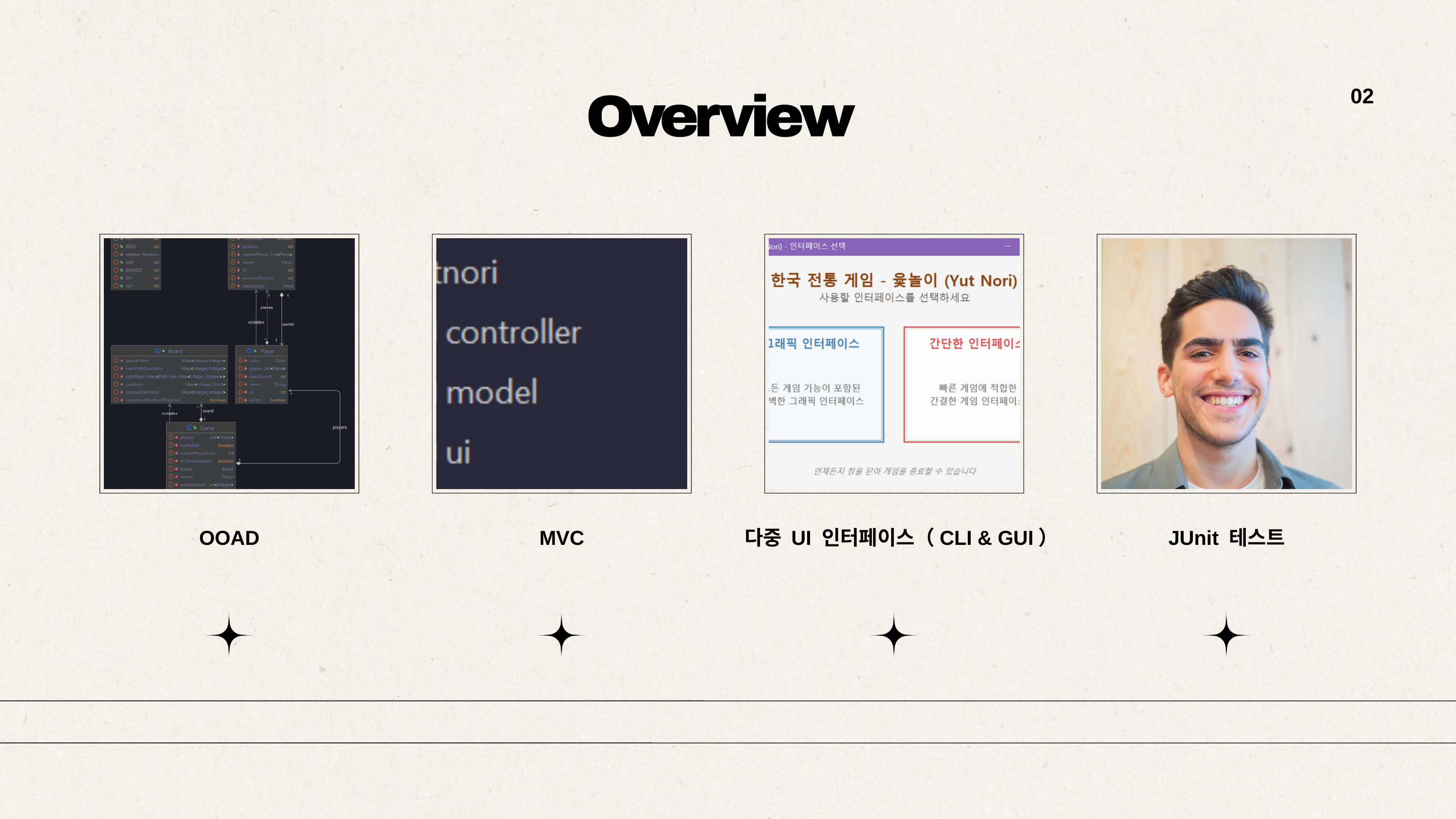

02
Overview

OOAD
MVC
다중 UI 인터페이스（CLI & GUI）
JUnit 테스트